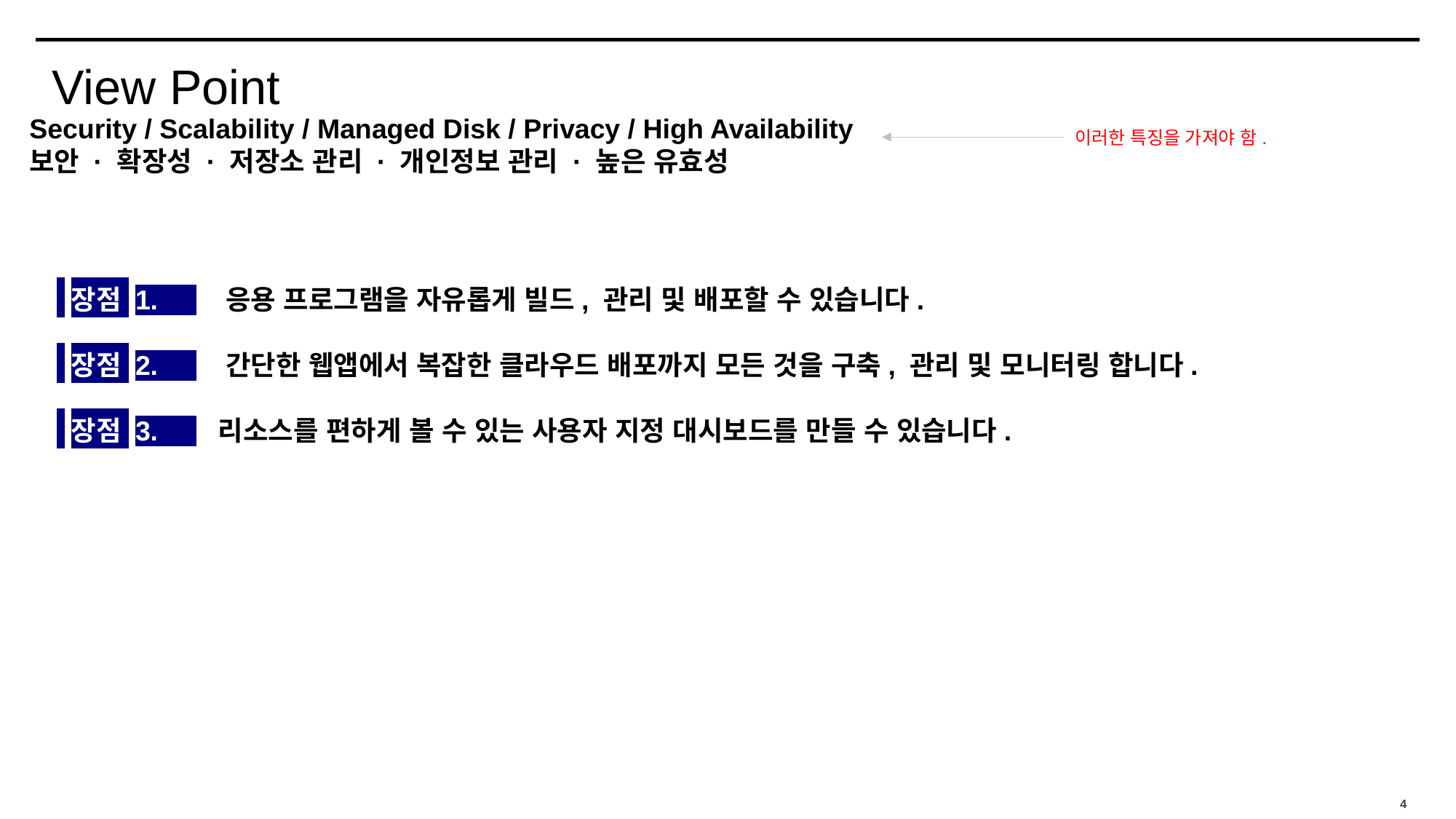

View Point
Security / Scalability / Managed Disk / Privacy / High Availability
보안 · 확장성 · 저장소 관리 · 개인정보 관리 · 높은 유효성
이러한 특징을 가져야 함.
 장점 1.        응용 프로그램을 자유롭게 빌드, 관리 및 배포할 수 있습니다.

 장점 2.        간단한 웹앱에서 복잡한 클라우드 배포까지 모든 것을 구축, 관리 및 모니터링 합니다.

 장점 3.       리소스를 편하게 볼 수 있는 사용자 지정 대시보드를 만들 수 있습니다.